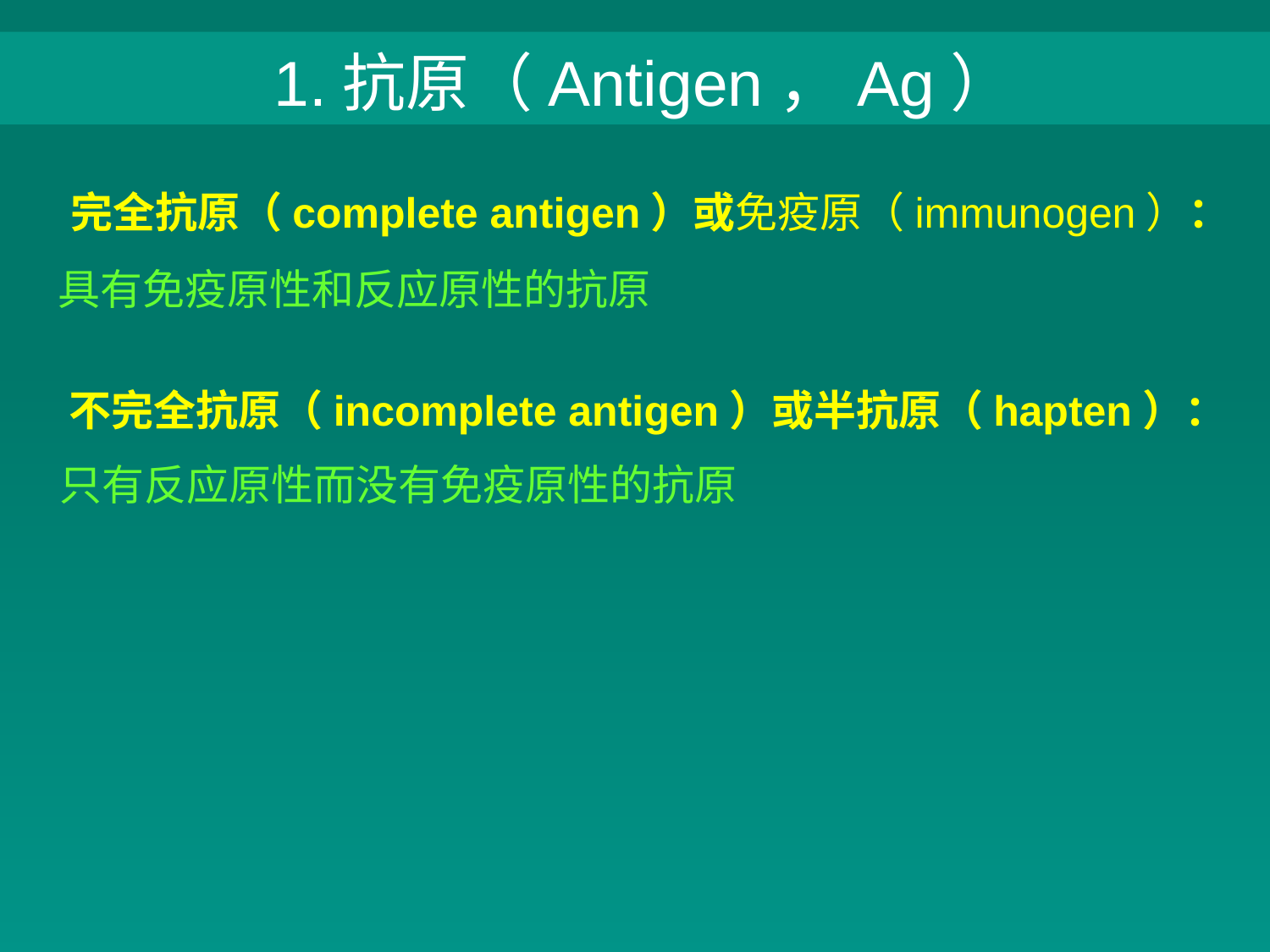

1.抗原（Antigen，Ag）
完全抗原（complete antigen）或免疫原（immunogen）：
具有免疫原性和反应原性的抗原
不完全抗原（incomplete antigen）或半抗原（hapten）：
只有反应原性而没有免疫原性的抗原